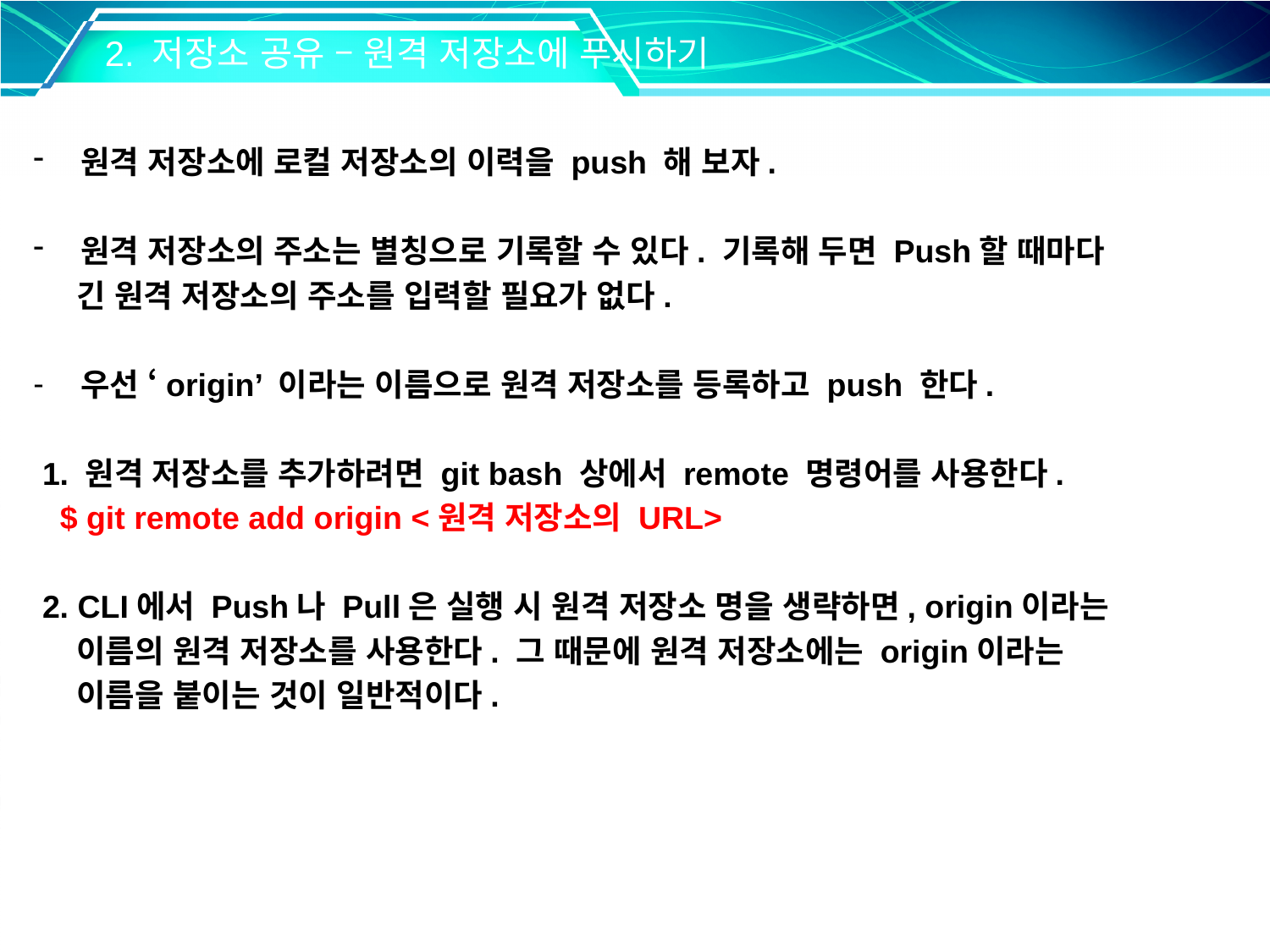

2. 저장소 공유 – 원격 저장소에 푸시하기
원격 저장소에 로컬 저장소의 이력을 push 해 보자.

원격 저장소의 주소는 별칭으로 기록할 수 있다. 기록해 두면 Push할 때마다
    긴 원격 저장소의 주소를 입력할 필요가 없다.

우선 ‘origin’ 이라는 이름으로 원격 저장소를 등록하고 push 한다.

 1. 원격 저장소를 추가하려면 git bash 상에서 remote 명령어를 사용한다.
   $ git remote add origin <원격 저장소의 URL>

 2. CLI에서 Push나 Pull은 실행 시 원격 저장소 명을 생략하면, origin이라는
    이름의 원격 저장소를 사용한다. 그 때문에 원격 저장소에는 origin이라는
    이름을 붙이는 것이 일반적이다.